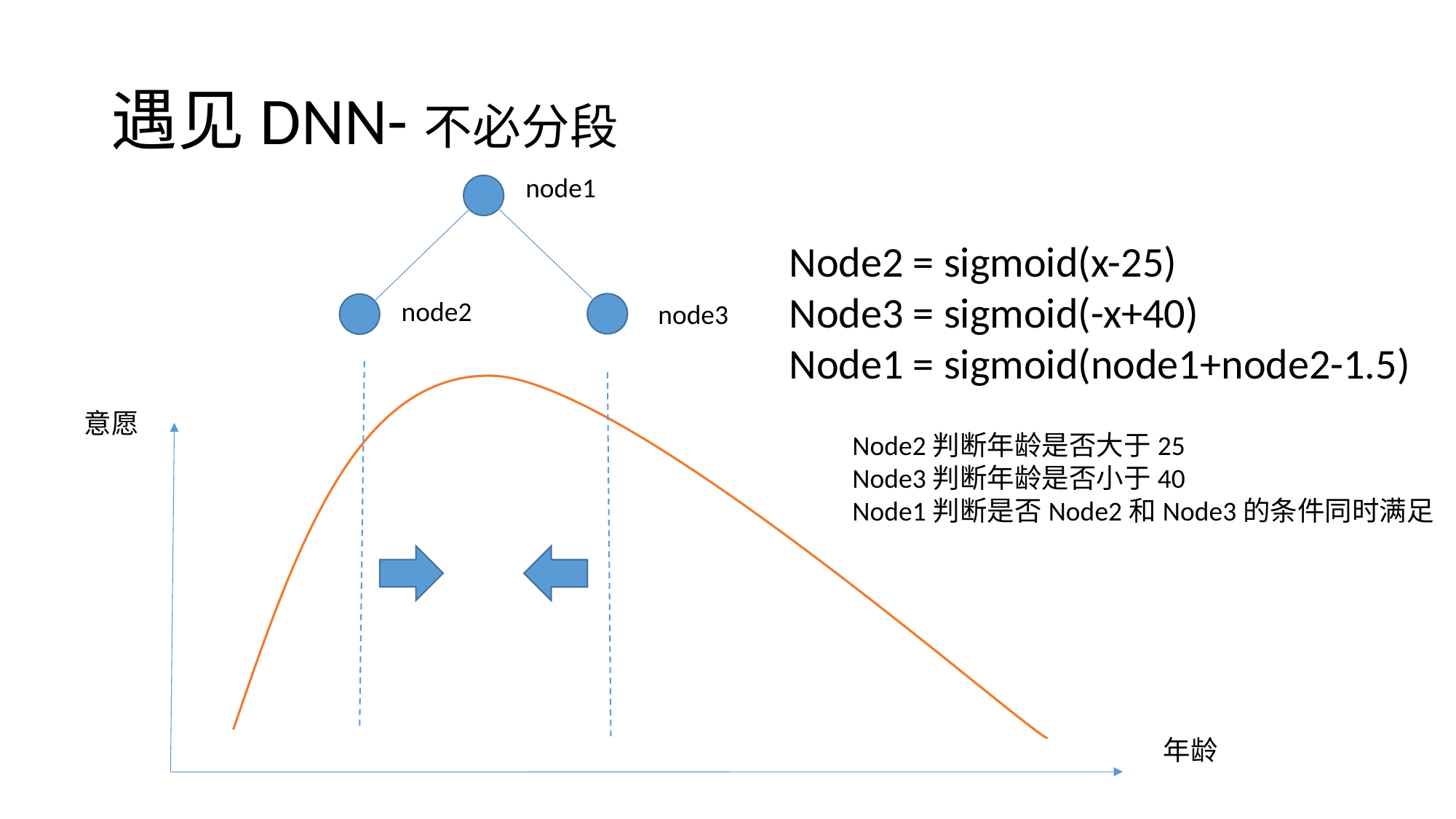

# 遇见DNN-不必分段
node1

Node2 = sigmoid(x-25)
Node3 = sigmoid(-x+40)
Node1 = sigmoid(node1+node2-1.5)
node2
node3

意愿
Node2判断年龄是否大于25
Node3判断年龄是否小于40
Node1判断是否Node2和Node3的条件同时满足

年龄